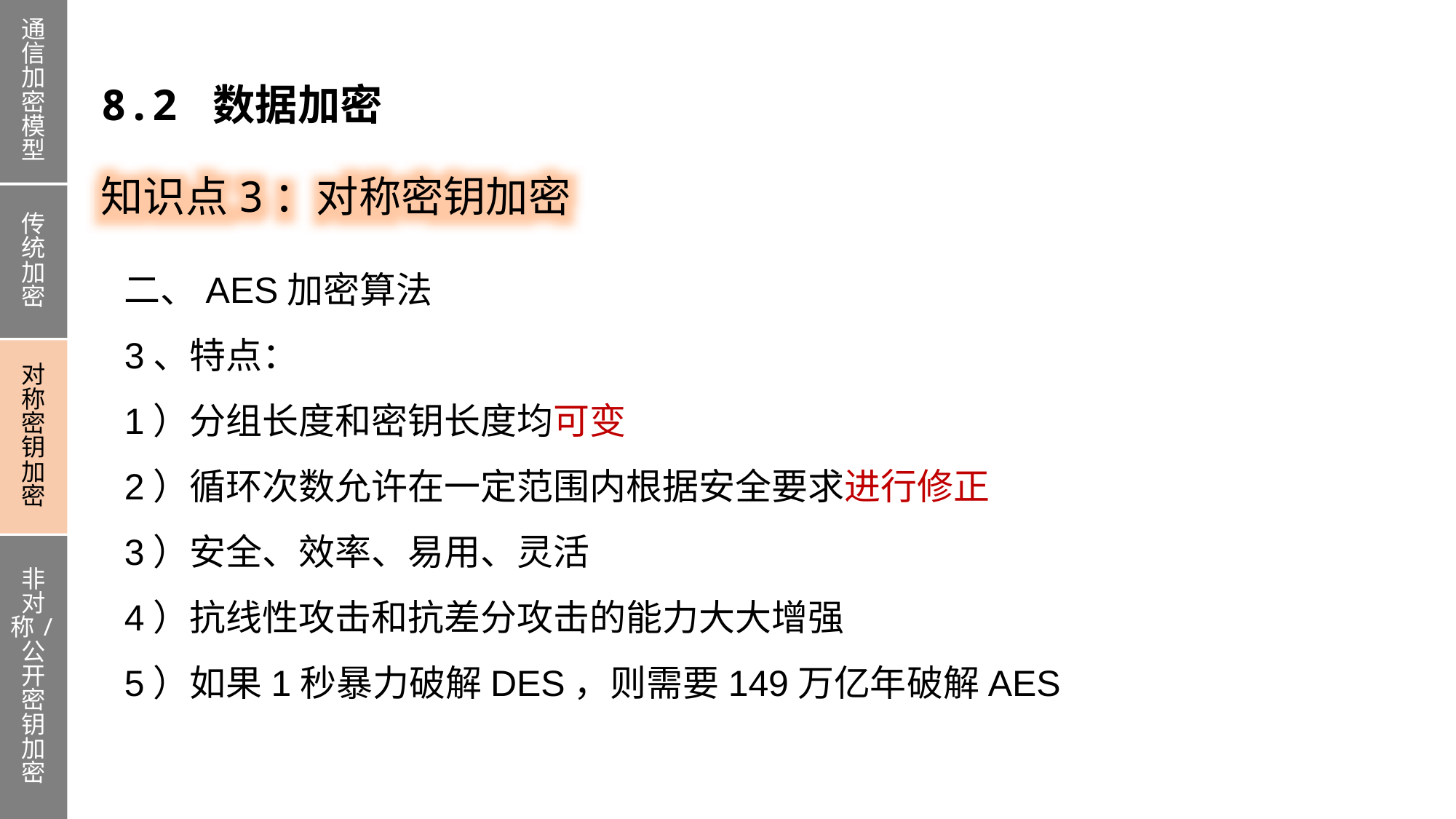

通信加密模型
传统加密
对称密钥加密
非对称/公开密钥加密
8.2 数据加密
知识点3：对称密钥加密
二、AES加密算法
3、特点：
1）分组长度和密钥长度均可变
2）循环次数允许在一定范围内根据安全要求进行修正
3）安全、效率、易用、灵活
4）抗线性攻击和抗差分攻击的能力大大增强
5）如果1秒暴力破解DES，则需要149万亿年破解AES